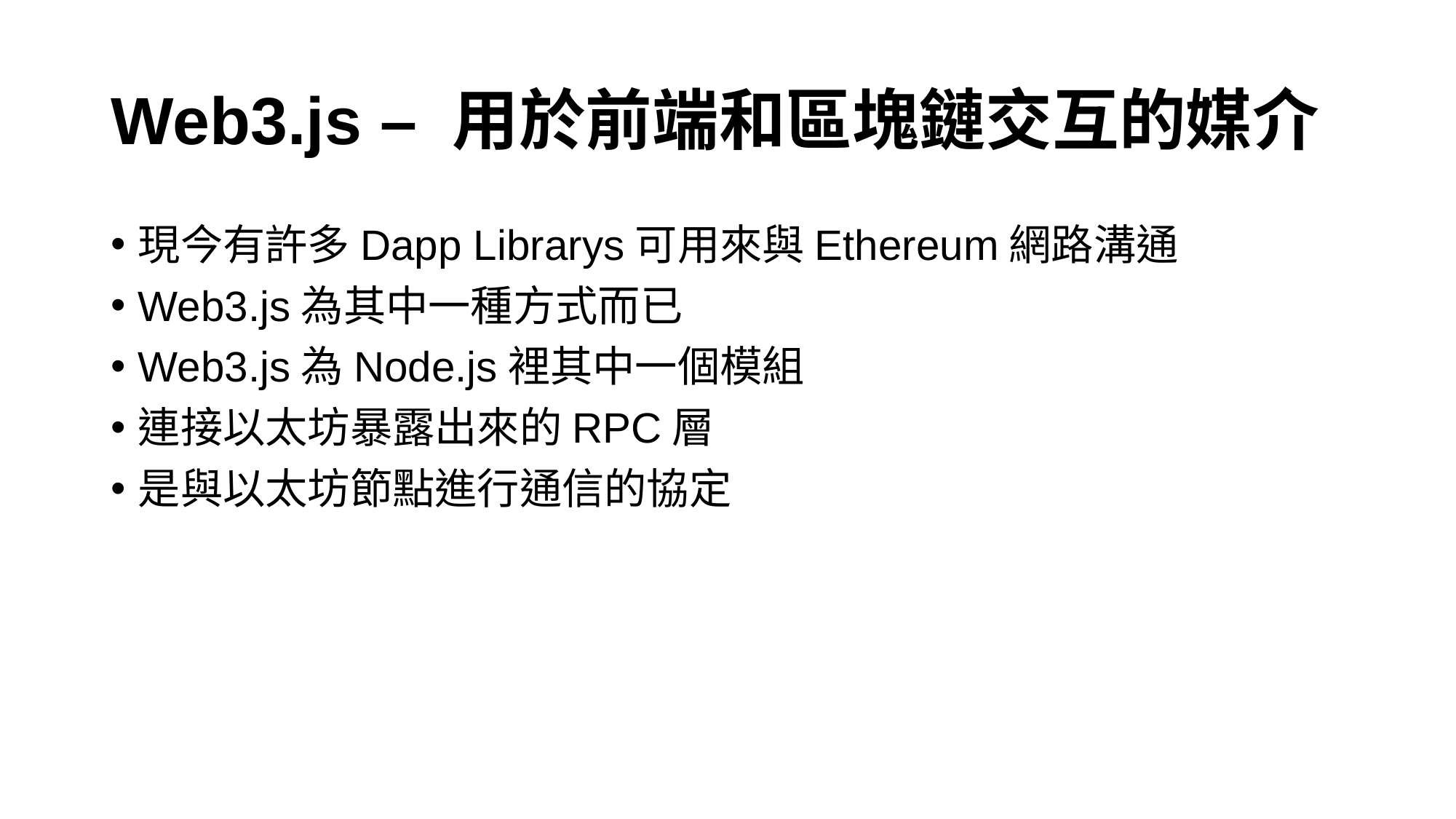

# Web3.js – 用於前端和區塊鏈交互的媒介
現今有許多Dapp Librarys可用來與Ethereum網路溝通
Web3.js為其中一種方式而已
Web3.js為Node.js裡其中一個模組
連接以太坊暴露出來的RPC層
是與以太坊節點進行通信的協定